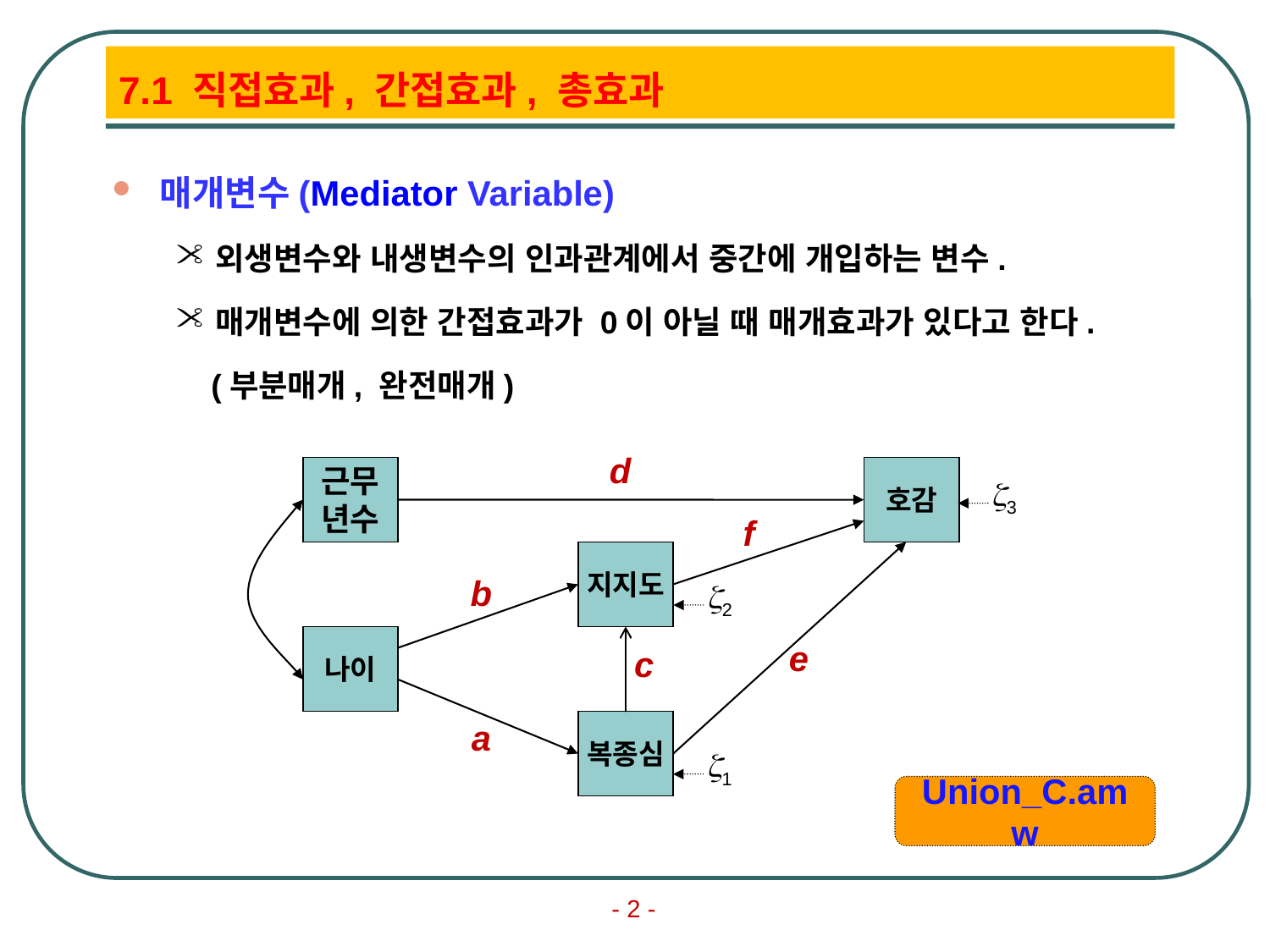

# 7.1 직접효과, 간접효과, 총효과
매개변수(Mediator Variable)
외생변수와 내생변수의 인과관계에서 중간에 개입하는 변수.
매개변수에 의한 간접효과가 0이 아닐 때 매개효과가 있다고 한다.
    (부분매개, 완전매개)

d
근무
년수
호감
ζ3

f

지지도

b
ζ2

나이
e
c

a
복종심
ζ1

Union_C.amw
- 2 -